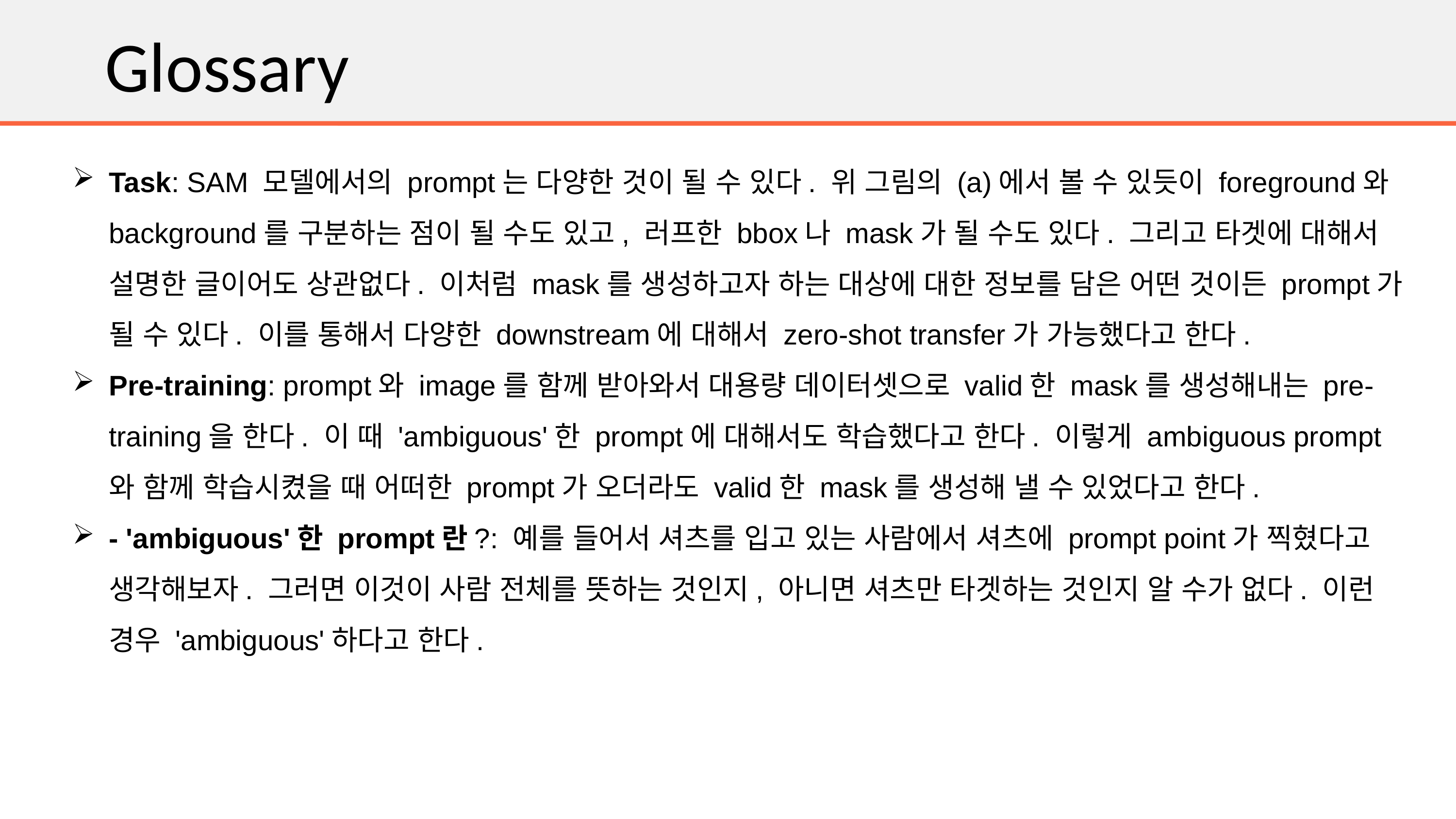

Glossary

Task: SAM 모델에서의 prompt는 다양한 것이 될 수 있다. 위 그림의 (a)에서 볼 수 있듯이 foreground와 background를 구분하는 점이 될 수도 있고, 러프한 bbox나 mask가 될 수도 있다. 그리고 타겟에 대해서 설명한 글이어도 상관없다. 이처럼 mask를 생성하고자 하는 대상에 대한 정보를 담은 어떤 것이든 prompt가 될 수 있다. 이를 통해서 다양한 downstream에 대해서 zero-shot transfer가 가능했다고 한다.
Pre-training: prompt와 image를 함께 받아와서 대용량 데이터셋으로 valid한 mask를 생성해내는 pre-training을 한다. 이 때 'ambiguous'한 prompt에 대해서도 학습했다고 한다. 이렇게 ambiguous prompt와 함께 학습시켰을 때 어떠한 prompt가 오더라도 valid한 mask를 생성해 낼 수 있었다고 한다.
- 'ambiguous'한 prompt란?: 예를 들어서 셔츠를 입고 있는 사람에서 셔츠에 prompt point가 찍혔다고 생각해보자. 그러면 이것이 사람 전체를 뜻하는 것인지, 아니면 셔츠만 타겟하는 것인지 알 수가 없다. 이런 경우 'ambiguous'하다고 한다.